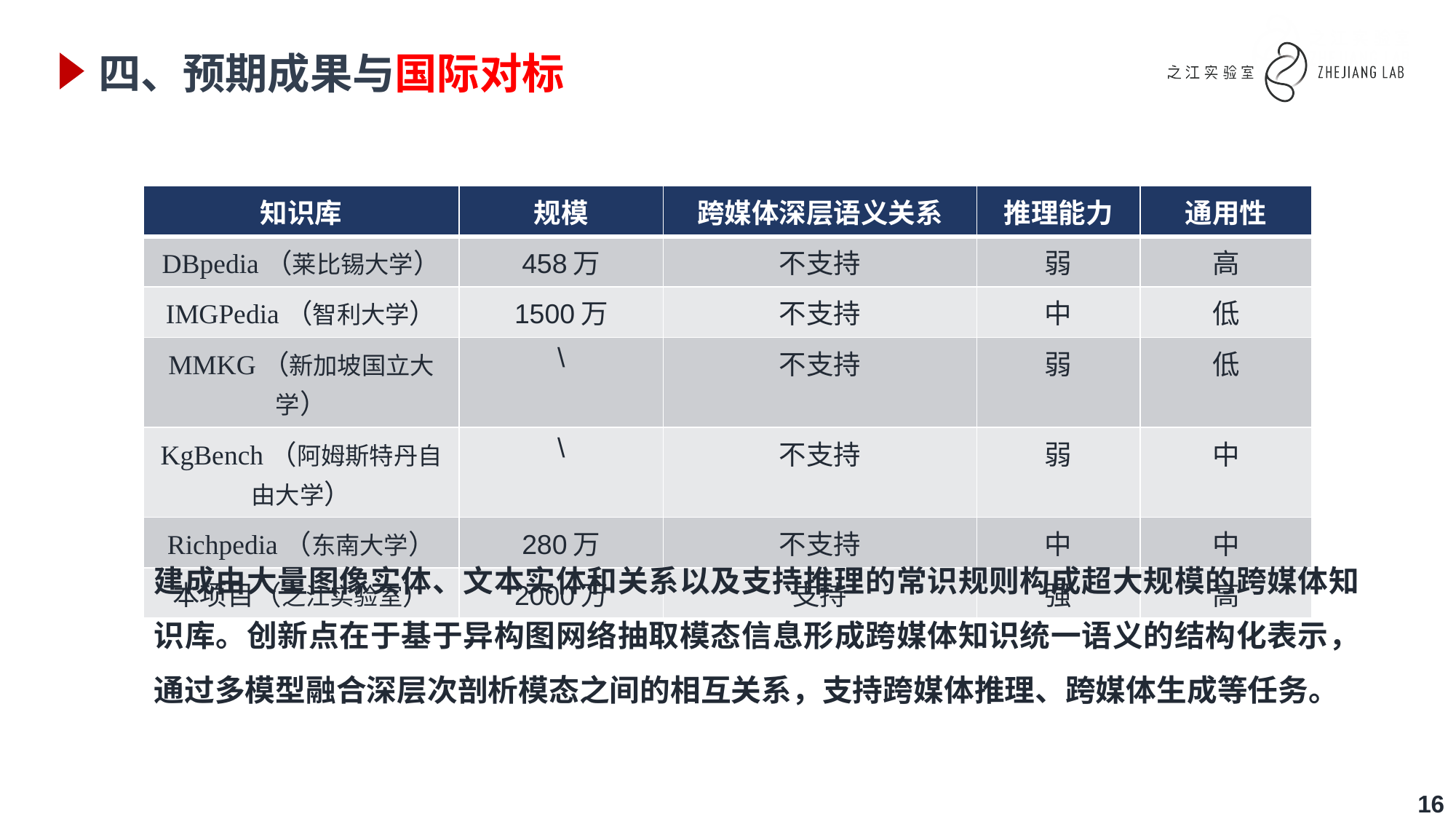

# 四、预期成果与国际对标
| 知识库 | 规模 | 跨媒体深层语义关系 | 推理能力 | 通用性 |
| --- | --- | --- | --- | --- |
| DBpedia（莱比锡大学） | 458万 | 不支持 | 弱 | 高 |
| IMGPedia（智利大学） | 1500万 | 不支持 | 中 | 低 |
| MMKG（新加坡国立大学） | \ | 不支持 | 弱 | 低 |
| KgBench（阿姆斯特丹自由大学） | \ | 不支持 | 弱 | 中 |
| Richpedia（东南大学） | 280万 | 不支持 | 中 | 中 |
| 本项目（之江实验室） | 2000万 | 支持 | 强 | 高 |
建成由大量图像实体、文本实体和关系以及支持推理的常识规则构成超大规模的跨媒体知识库。创新点在于基于异构图网络抽取模态信息形成跨媒体知识统一语义的结构化表示，通过多模型融合深层次剖析模态之间的相互关系，支持跨媒体推理、跨媒体生成等任务。